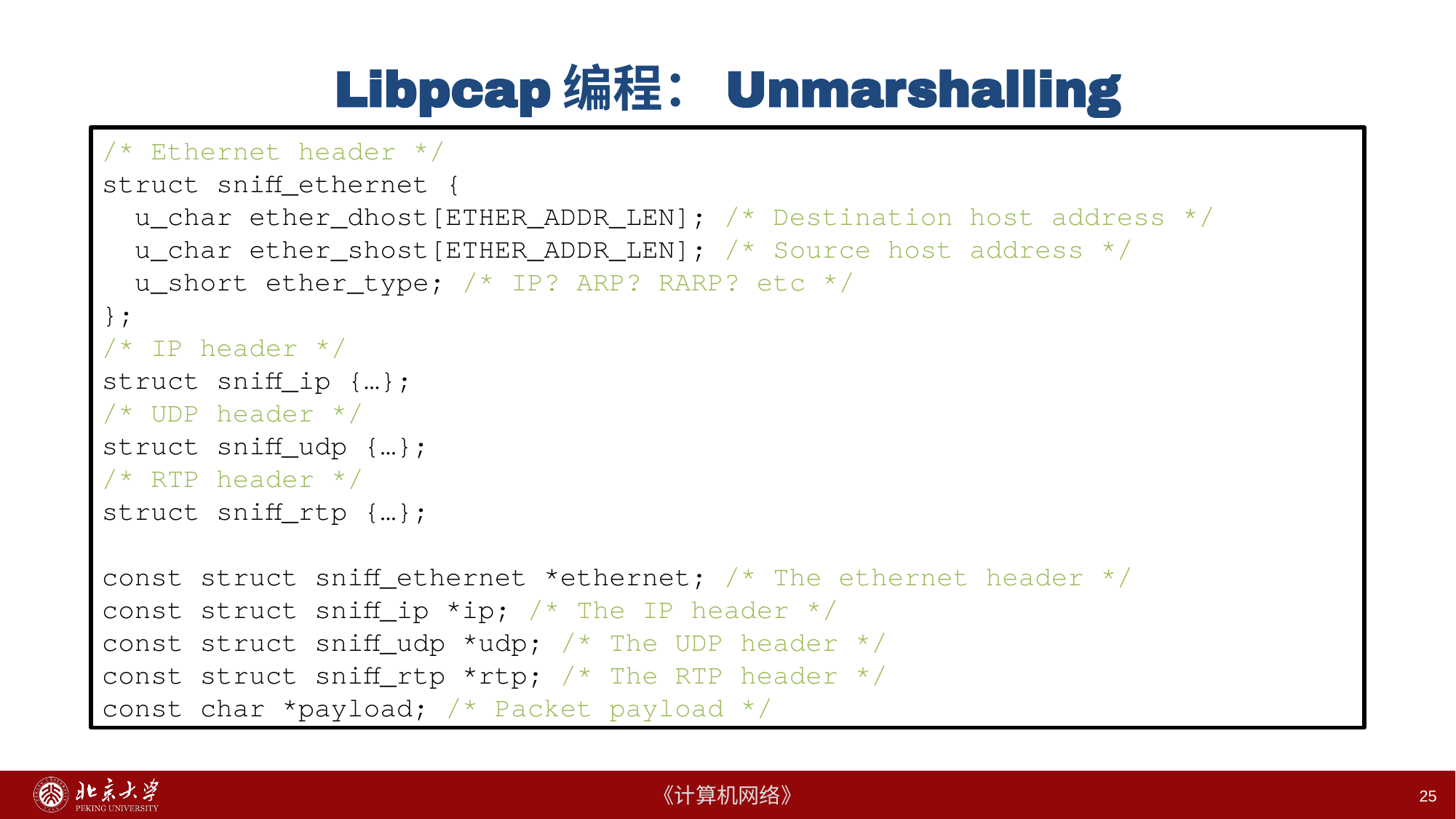

# Libpcap编程：Unmarshalling
/* Ethernet header */
struct sniff_ethernet {
  u_char ether_dhost[ETHER_ADDR_LEN]; /* Destination host address */
  u_char ether_shost[ETHER_ADDR_LEN]; /* Source host address */
  u_short ether_type; /* IP? ARP? RARP? etc */
};
/* IP header */
struct sniff_ip {…};
/* UDP header */
struct sniff_udp {…};
/* RTP header */
struct sniff_rtp {…};

const struct sniff_ethernet *ethernet; /* The ethernet header */
const struct sniff_ip *ip; /* The IP header */
const struct sniff_udp *udp; /* The UDP header */
const struct sniff_rtp *rtp; /* The RTP header */
const char *payload; /* Packet payload */
25